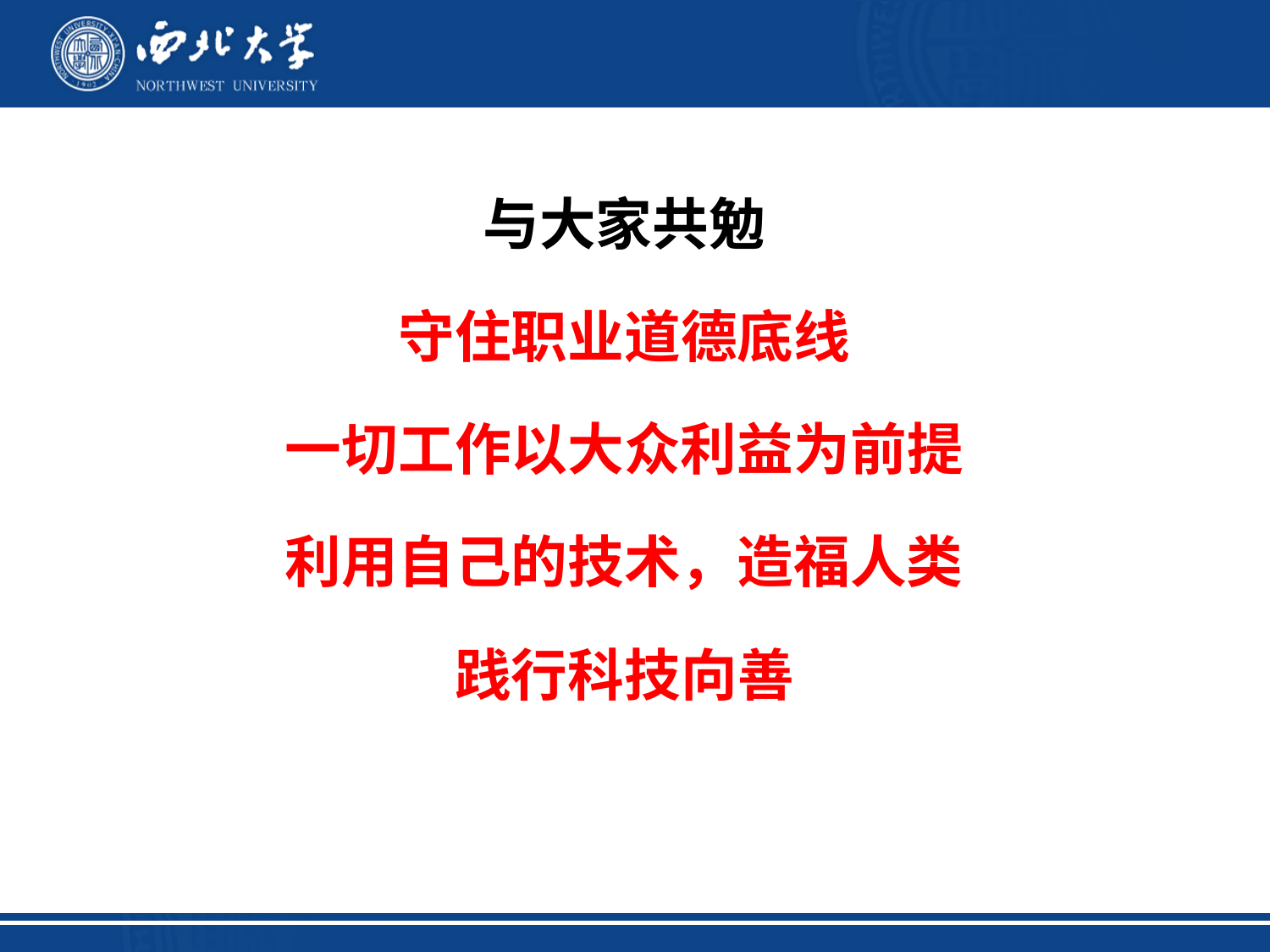

与大家共勉
守住职业道德底线
一切工作以大众利益为前提
利用自己的技术，造福人类
践行科技向善